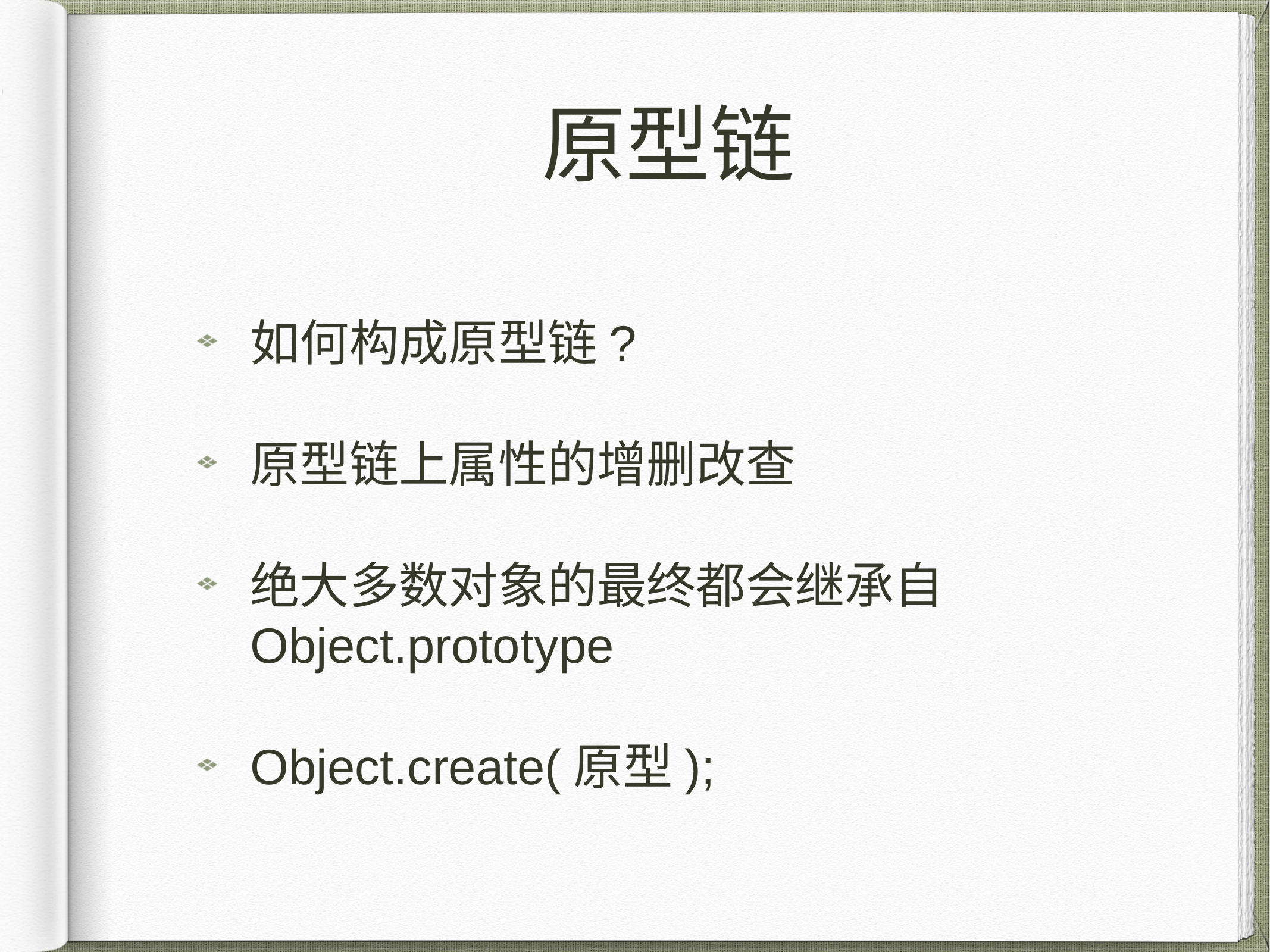

# 原型链
如何构成原型链?
原型链上属性的增删改查
绝大多数对象的最终都会继承自Object.prototype
Object.create(原型);